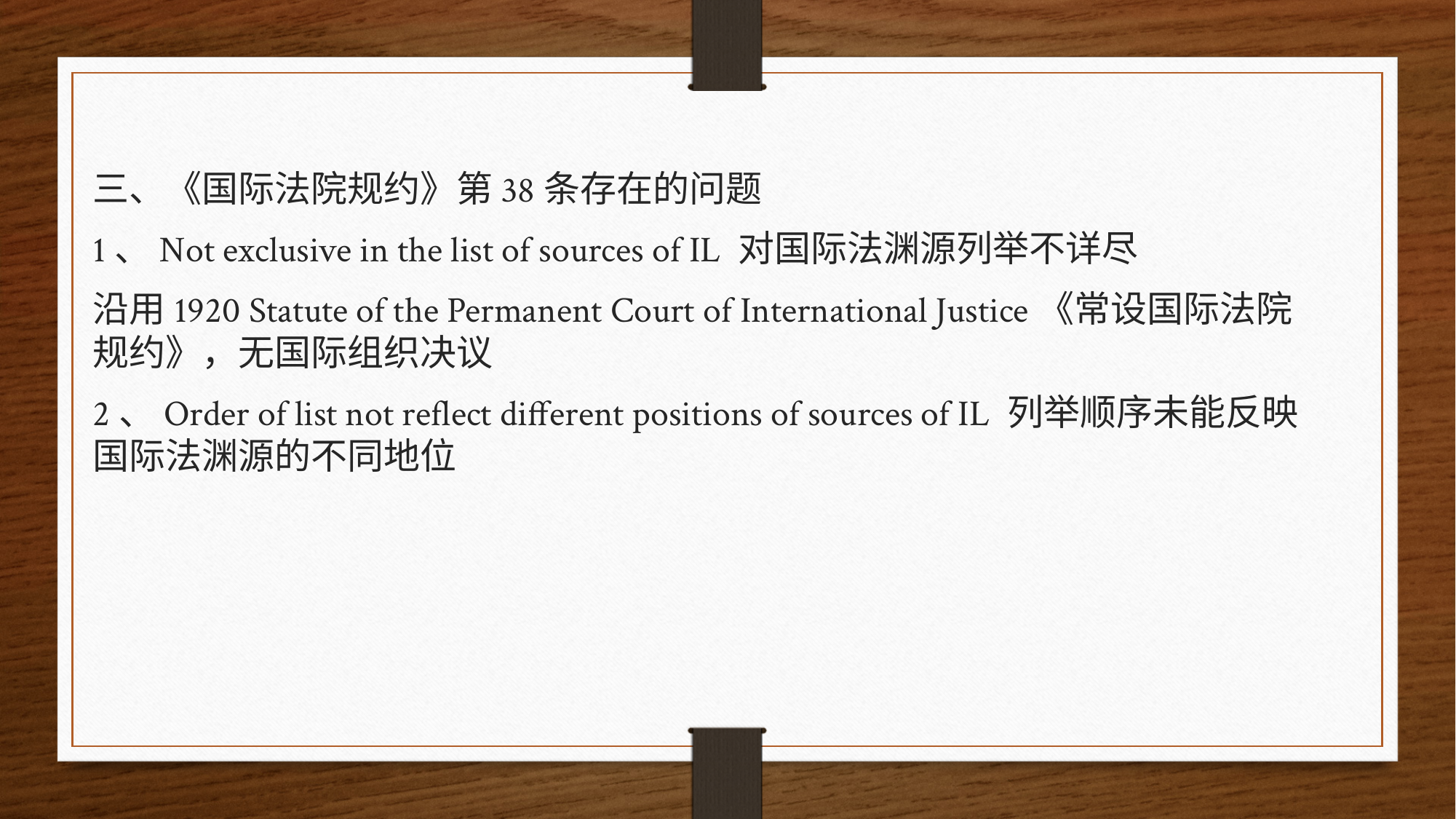

三、《国际法院规约》第38条存在的问题
1、Not exclusive in the list of sources of IL 对国际法渊源列举不详尽
沿用1920 Statute of the Permanent Court of International Justice《常设国际法院规约》，无国际组织决议
2、Order of list not reflect different positions of sources of IL 列举顺序未能反映国际法渊源的不同地位